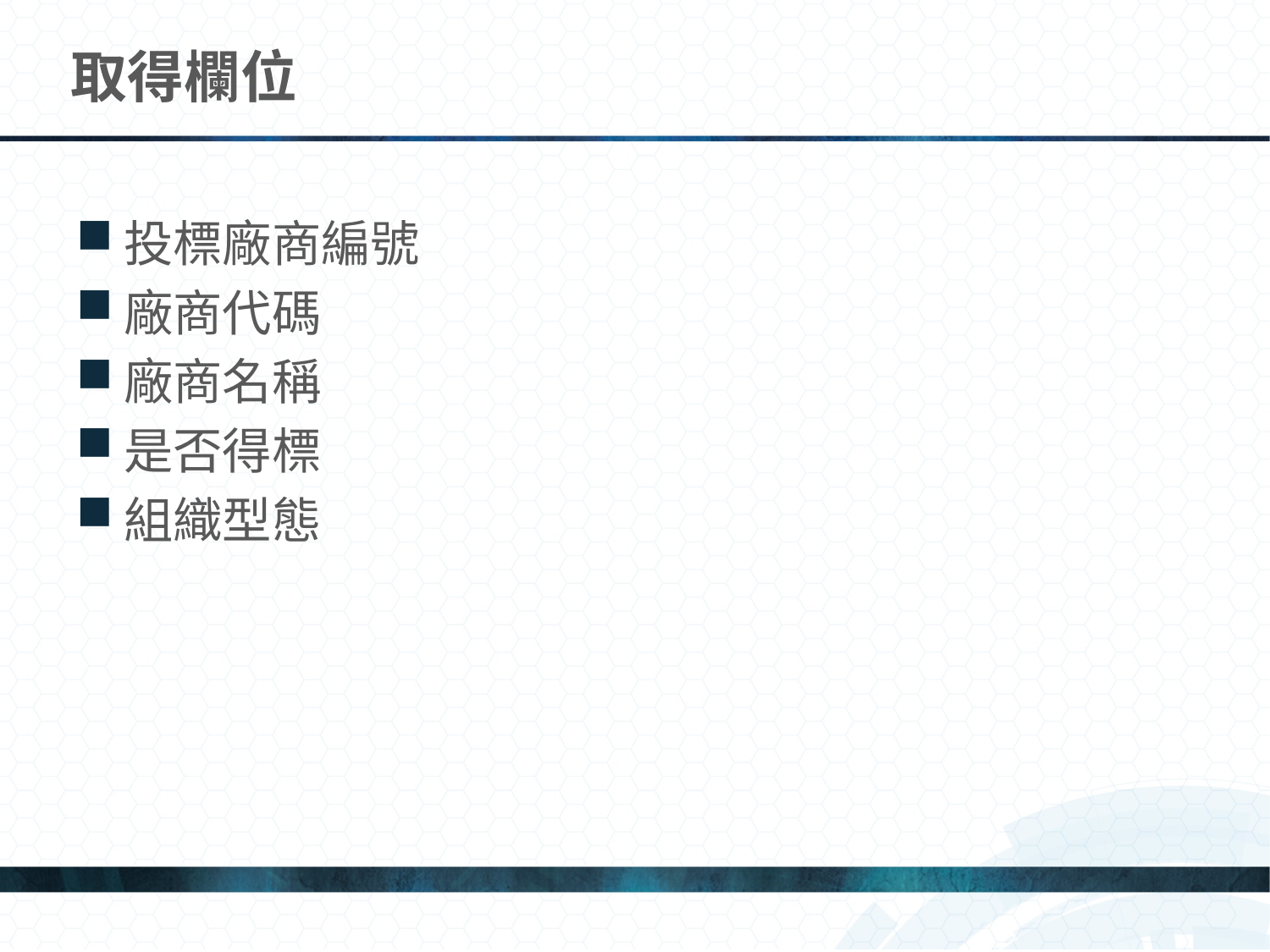

# 取得欄位
投標廠商編號
廠商代碼
廠商名稱
是否得標
組織型態